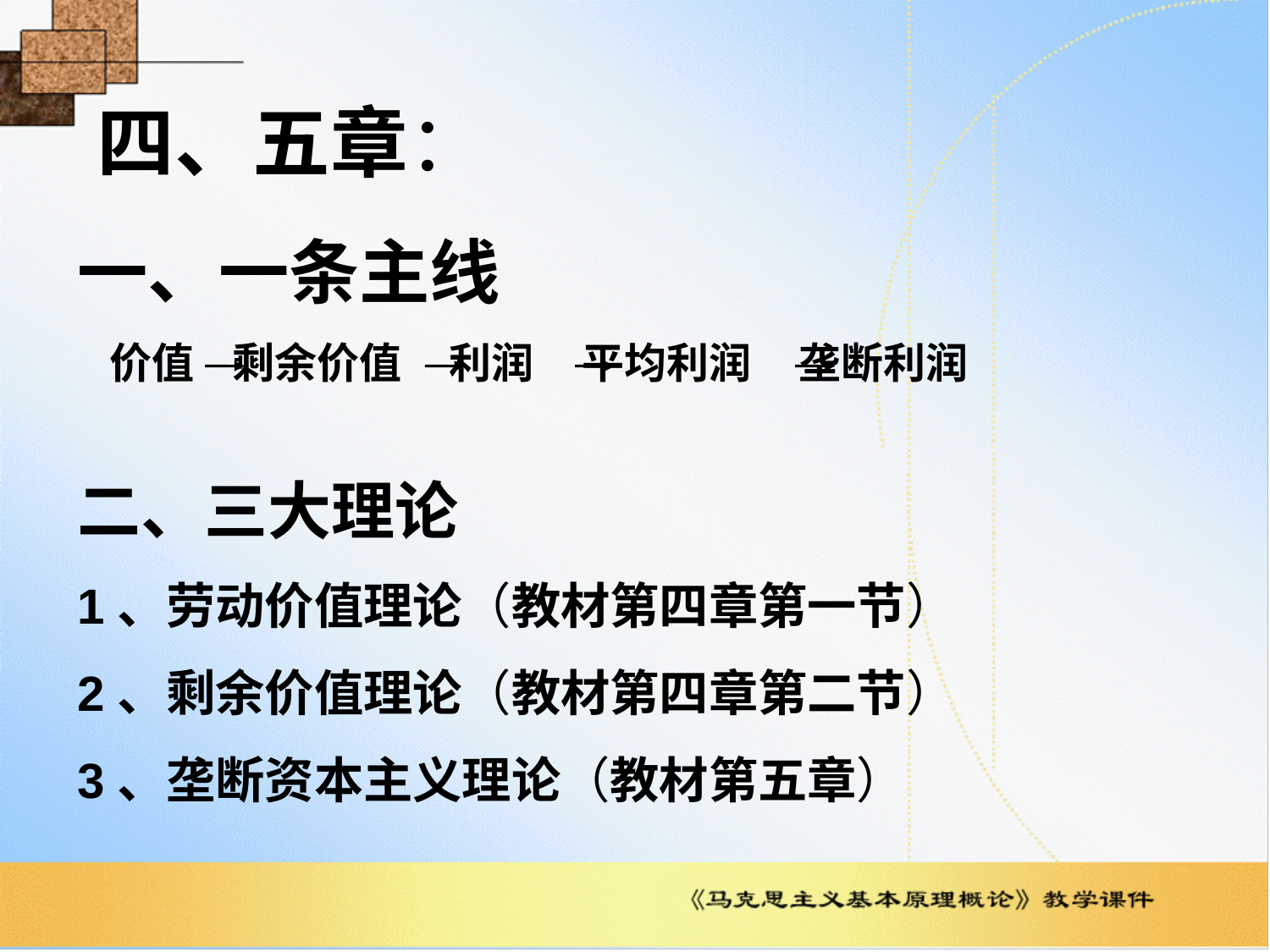

# 四、五章：
一、一条主线
    价值    剩余价值     利润     平均利润     垄断利润

二、三大理论
1、劳动价值理论（教材第四章第一节）
2、剩余价值理论（教材第四章第二节）
3、垄断资本主义理论（教材第五章）